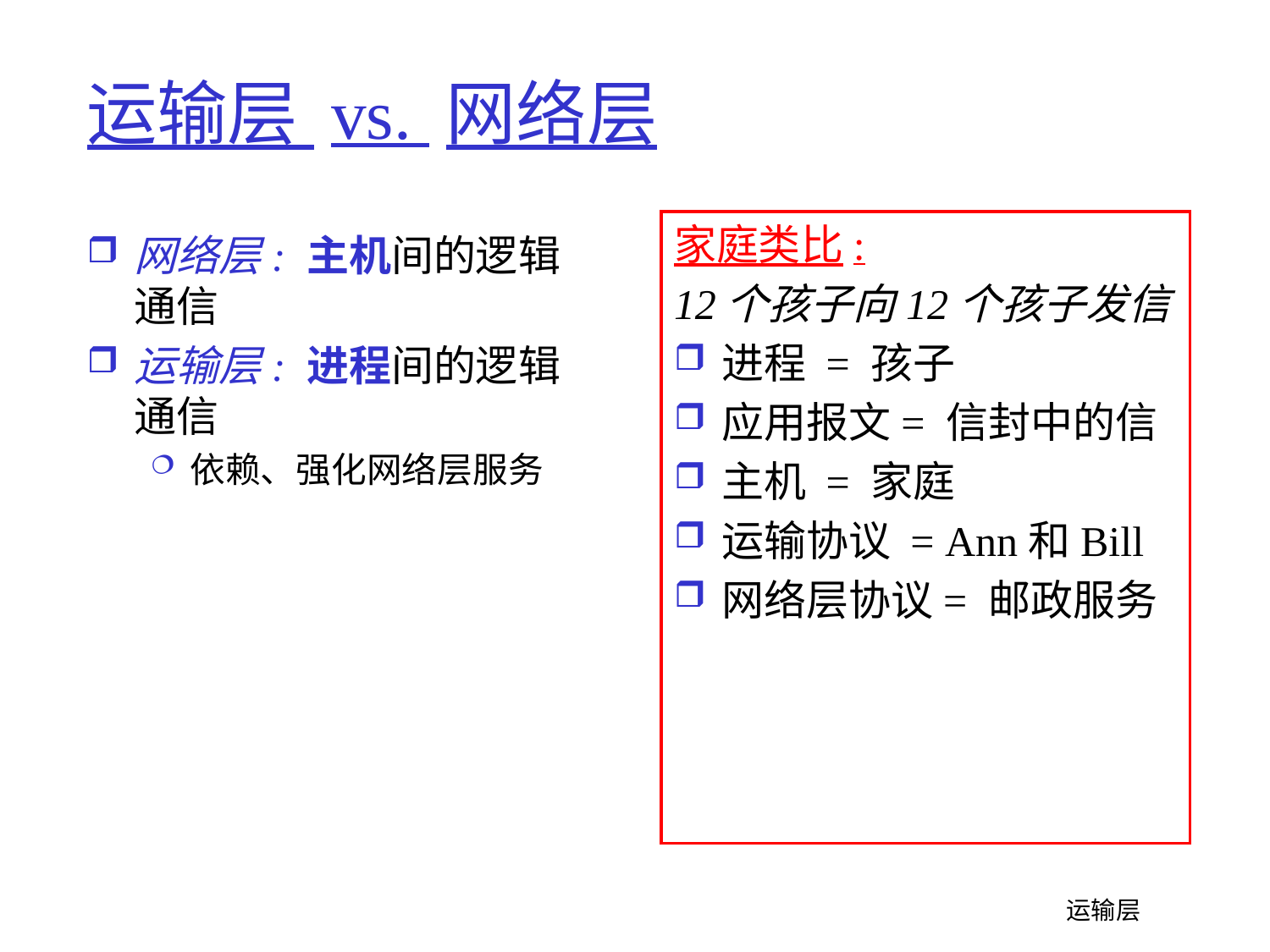

# 运输层 vs. 网络层
家庭类比:
12个孩子向12个孩子发信
进程 = 孩子
应用报文= 信封中的信
主机 = 家庭
运输协议 = Ann和Bill
网络层协议= 邮政服务

网络层: 主机间的逻辑通信
运输层: 进程间的逻辑通信
依赖、强化网络层服务
 运输层
4